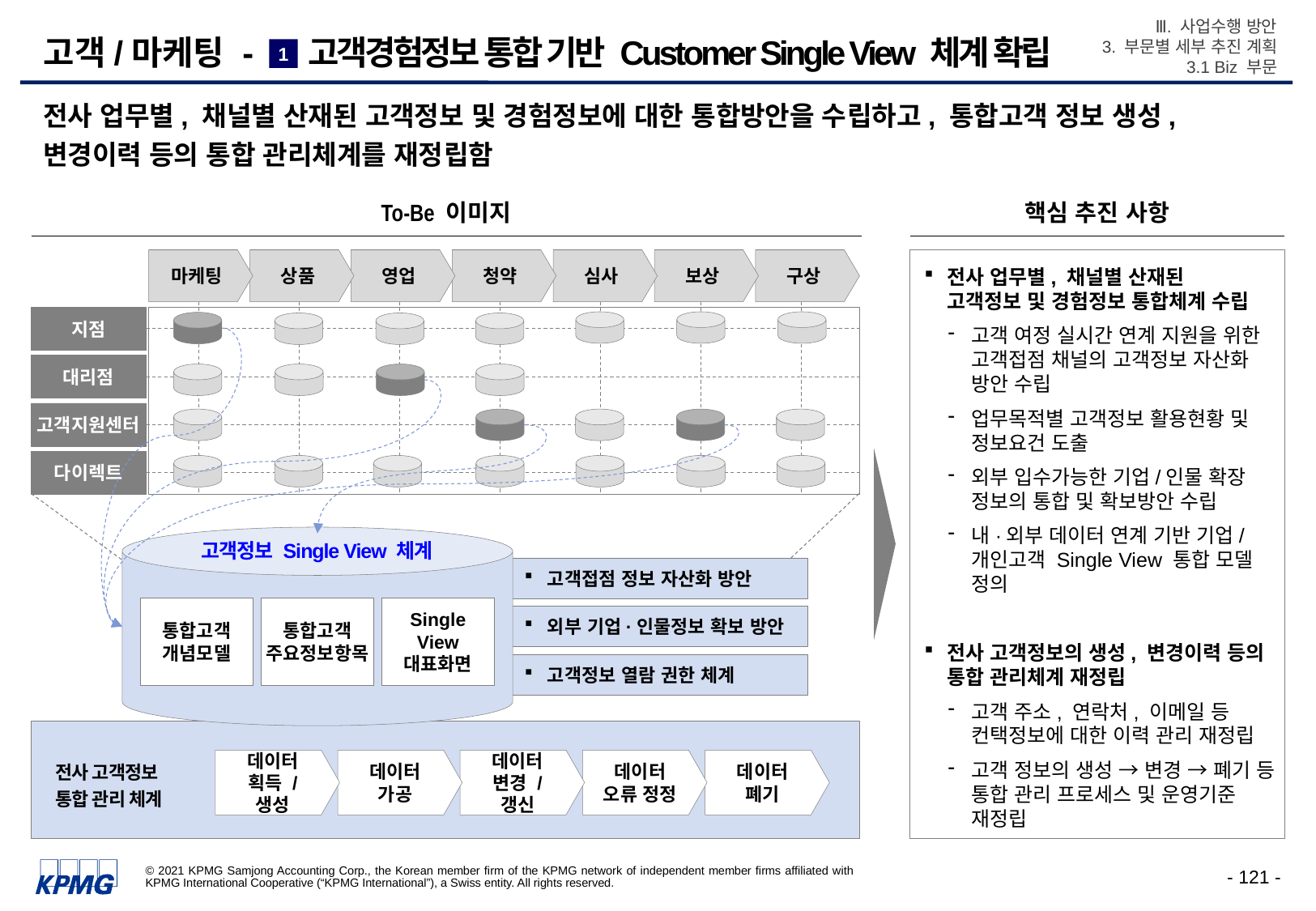

Ⅲ. 사업수행 방안
3. 부문별 세부 추진 계획
3.1 Biz 부문
# 고객/마케팅 -     고객경험정보 통합 기반 Customer Single View 체계 확립
1
전사 업무별, 채널별 산재된 고객정보 및 경험정보에 대한 통합방안을 수립하고, 통합고객 정보 생성, 변경이력 등의 통합 관리체계를 재정립함
To-Be 이미지
핵심 추진 사항
마케팅
상품
영업
청약
심사
보상
구상
전사 업무별, 채널별 산재된
고객정보 및 경험정보 통합체계 수립
고객 여정 실시간 연계 지원을 위한 고객접점 채널의 고객정보 자산화 방안 수립
업무목적별 고객정보 활용현황 및 정보요건 도출
외부 입수가능한 기업/인물 확장 정보의 통합 및 확보방안 수립
내·외부 데이터 연계 기반 기업/개인고객 Single View 통합 모델 정의

전사 고객정보의 생성, 변경이력 등의 통합 관리체계 재정립
고객 주소, 연락처, 이메일 등 컨택정보에 대한 이력 관리 재정립
고객 정보의 생성 → 변경 → 폐기 등 통합 관리 프로세스 및 운영기준 재정립

지점

대리점

고객지원센터

다이렉트

고객정보 Single View 체계
고객접점 정보 자산화 방안
통합고객 개념모델
통합고객
주요정보항목
Single View 대표화면
외부 기업·인물정보 확보 방안
고객정보 열람 권한 체계

데이터 획득 / 생성
데이터 가공
데이터 변경 / 갱신
데이터 오류 정정
데이터 폐기
전사 고객정보
통합 관리 체계